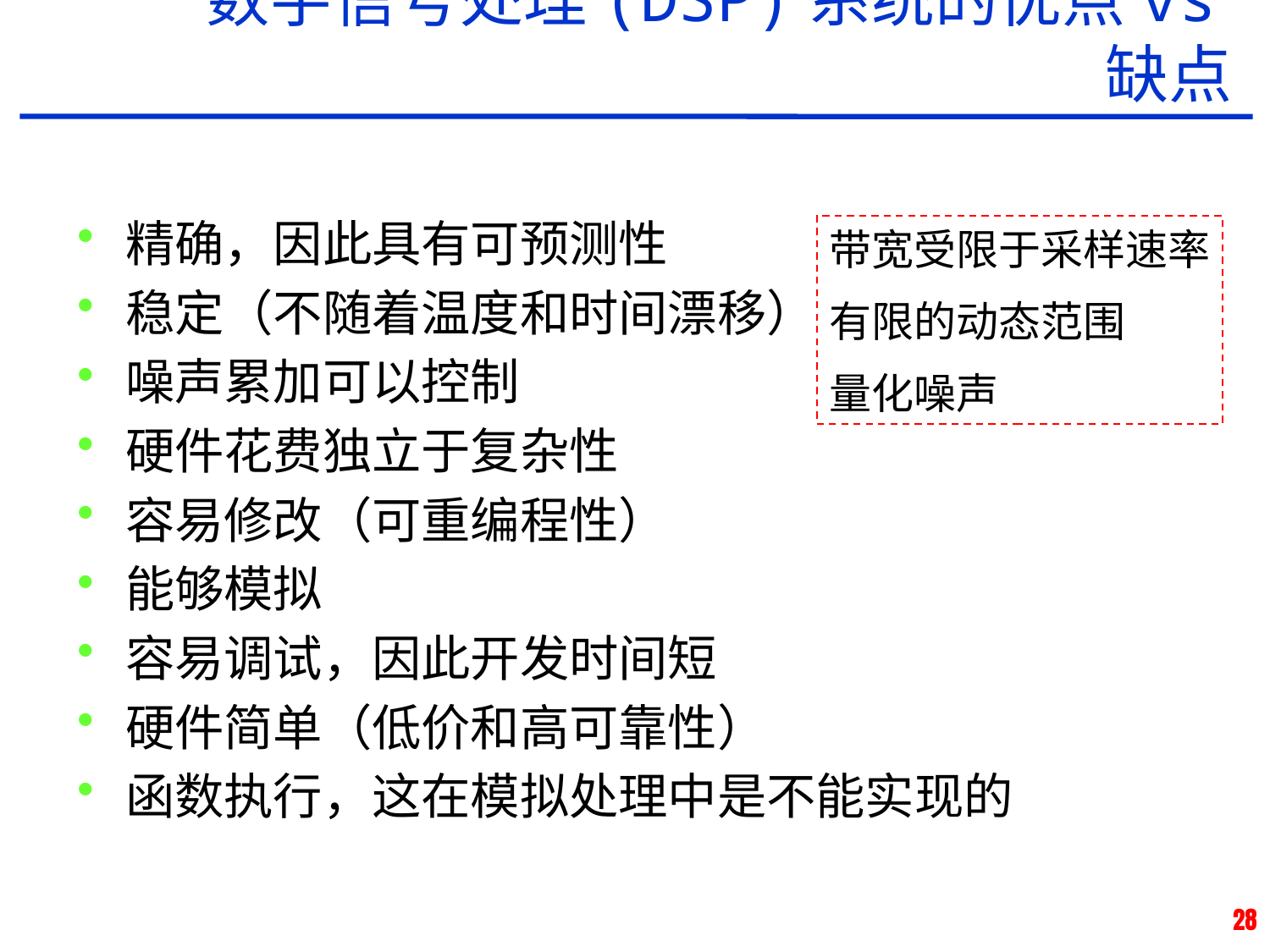

数字信号处理(DSP)系统的优点vs缺点
精确，因此具有可预测性
稳定（不随着温度和时间漂移）
噪声累加可以控制
硬件花费独立于复杂性
容易修改（可重编程性）
能够模拟
容易调试，因此开发时间短
硬件简单（低价和高可靠性）
函数执行，这在模拟处理中是不能实现的
带宽受限于采样速率
有限的动态范围
量化噪声
28